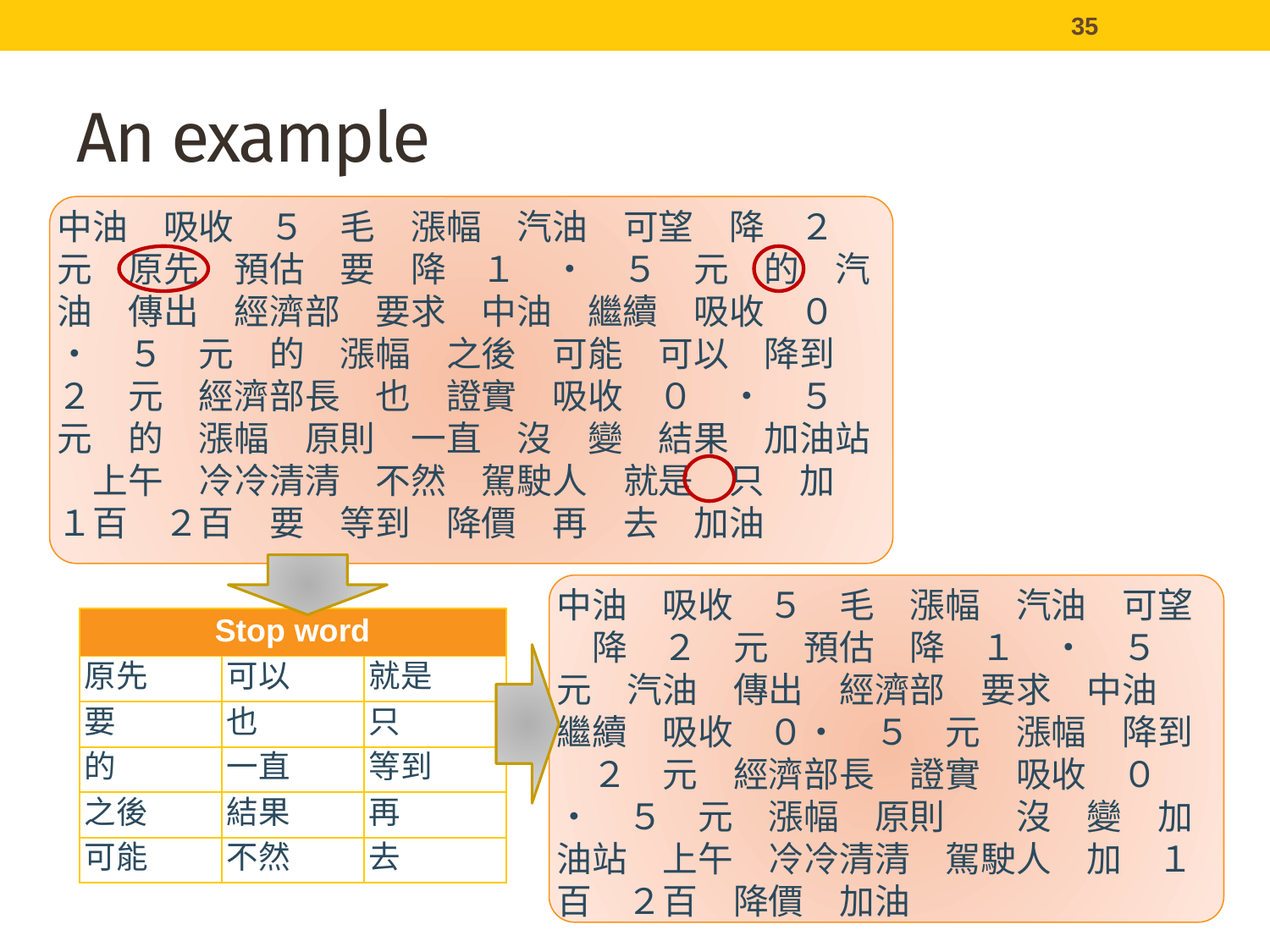

35
# An example
中油　吸收　５　毛　漲幅　汽油　可望　降　２　元　原先　預估　要　降　１　‧　５　元　的　汽油　傳出　經濟部　要求　中油　繼續　吸收　０　‧　５　元　的　漲幅　之後　可能　可以　降到　２　元　經濟部長　也　證實　吸收　０　‧　５　元　的　漲幅　原則　一直　沒　變　結果　加油站　上午　冷冷清清　不然　駕駛人　就是　只　加　１百　２百　要　等到　降價　再　去　加油

中油　吸收　５　毛　漲幅　汽油　可望　降　２　元　預估　降　１　‧　５　元　汽油　傳出　經濟部　要求　中油　繼續　吸收　０‧　５　元　漲幅　降到　２　元　經濟部長　證實　吸收　０　‧　５　元　漲幅　原則　　沒　變　加油站　上午　冷冷清清　駕駛人　加　１百　２百　降價　加油
| Stop word |  |  |
| --- | --- | --- |
| 原先 | 可以 | 就是 |
| 要 | 也 | 只 |
| 的 | 一直 | 等到 |
| 之後 | 結果 | 再 |
| 可能 | 不然 | 去 |